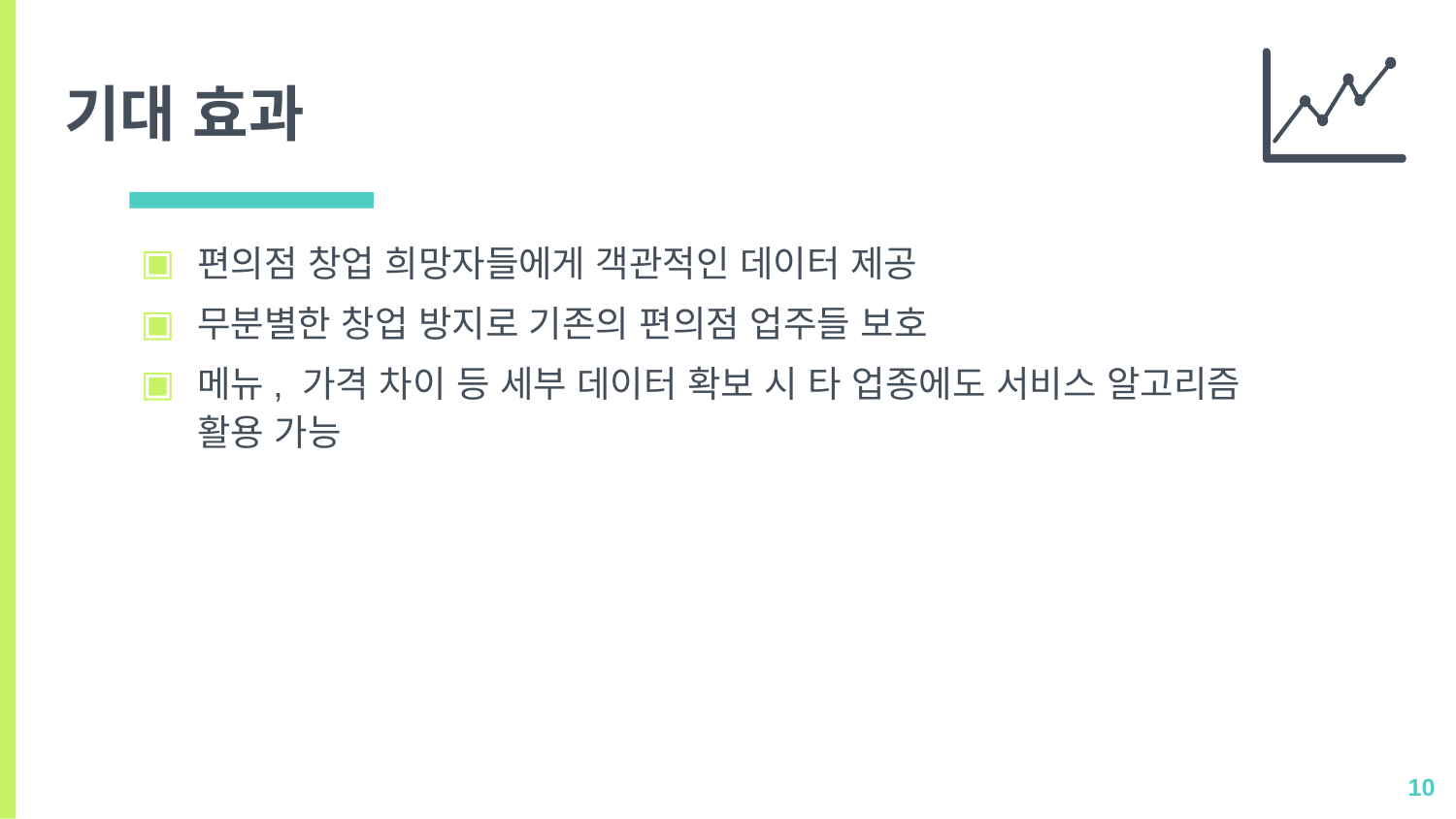

기대 효과
편의점 창업 희망자들에게 객관적인 데이터 제공
무분별한 창업 방지로 기존의 편의점 업주들 보호
메뉴, 가격 차이 등 세부 데이터 확보 시 타 업종에도 서비스 알고리즘 활용 가능

10